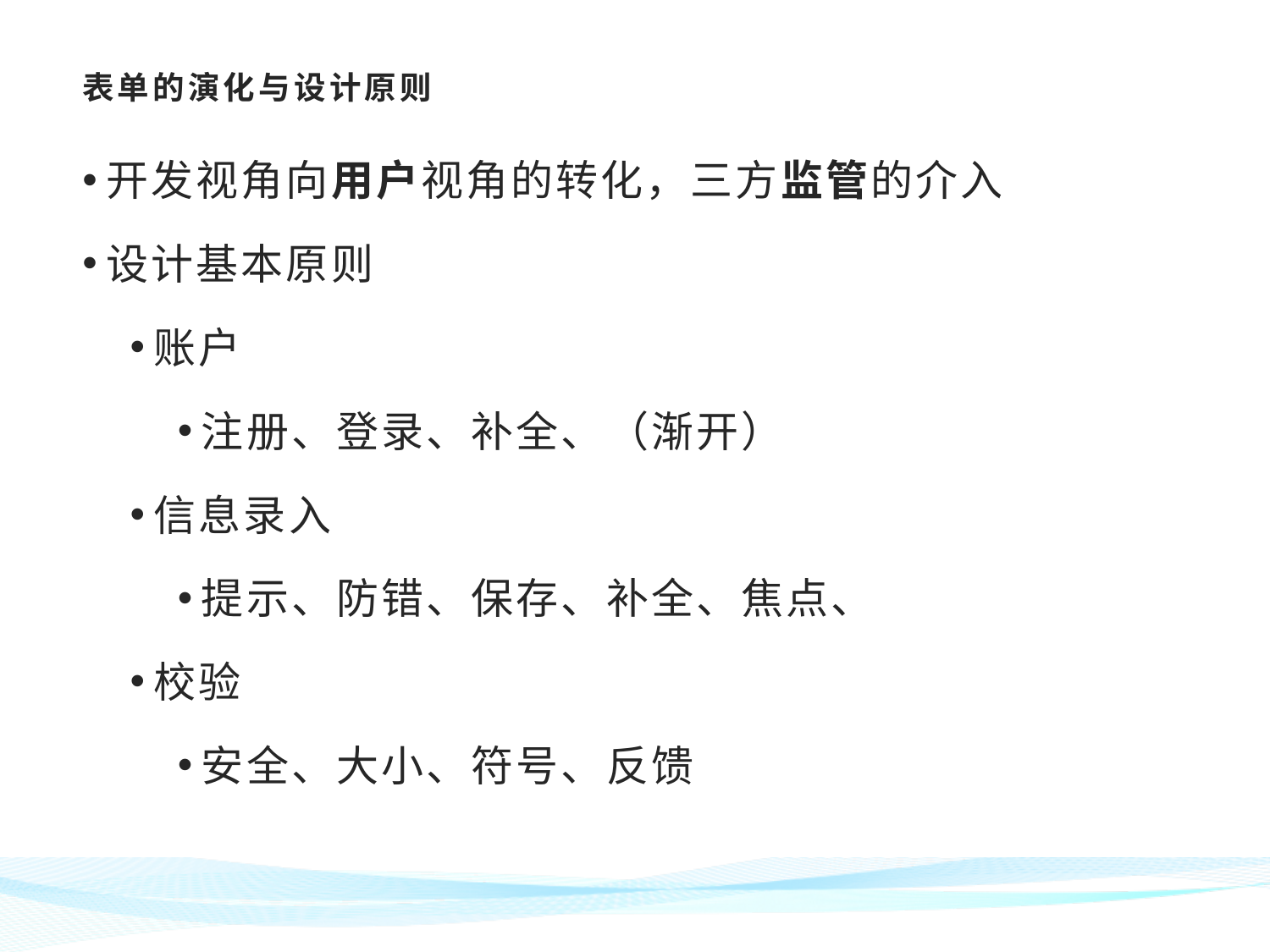

# 表单的演化与设计原则
开发视角向用户视角的转化，三方监管的介入
设计基本原则
账户
注册、登录、补全、（渐开）
信息录入
提示、防错、保存、补全、焦点、
校验
安全、大小、符号、反馈